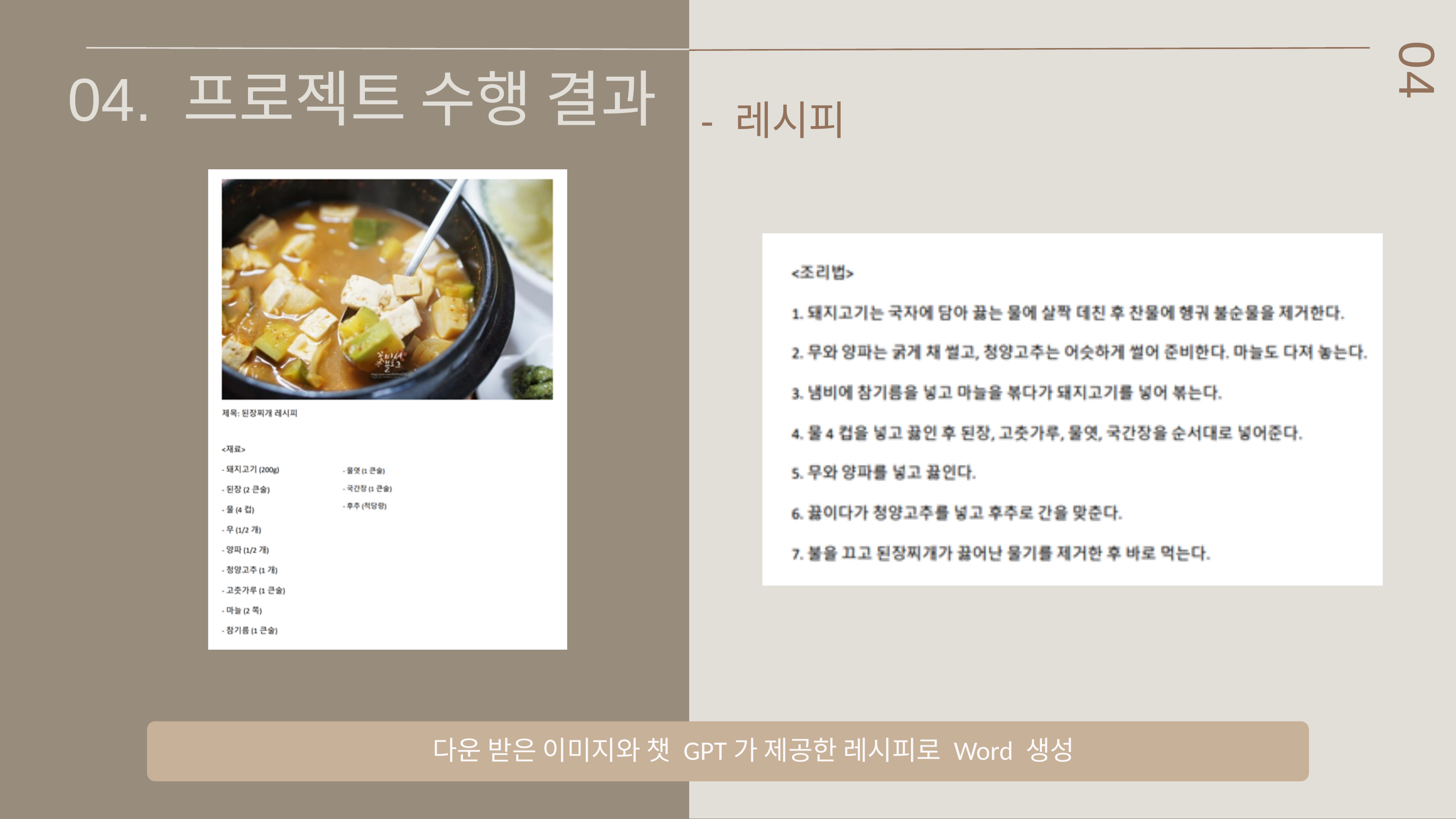

04. 프로젝트 수행 결과
04
 - 레시피

다운 받은 이미지와 챗 GPT가 제공한 레시피로 Word 생성